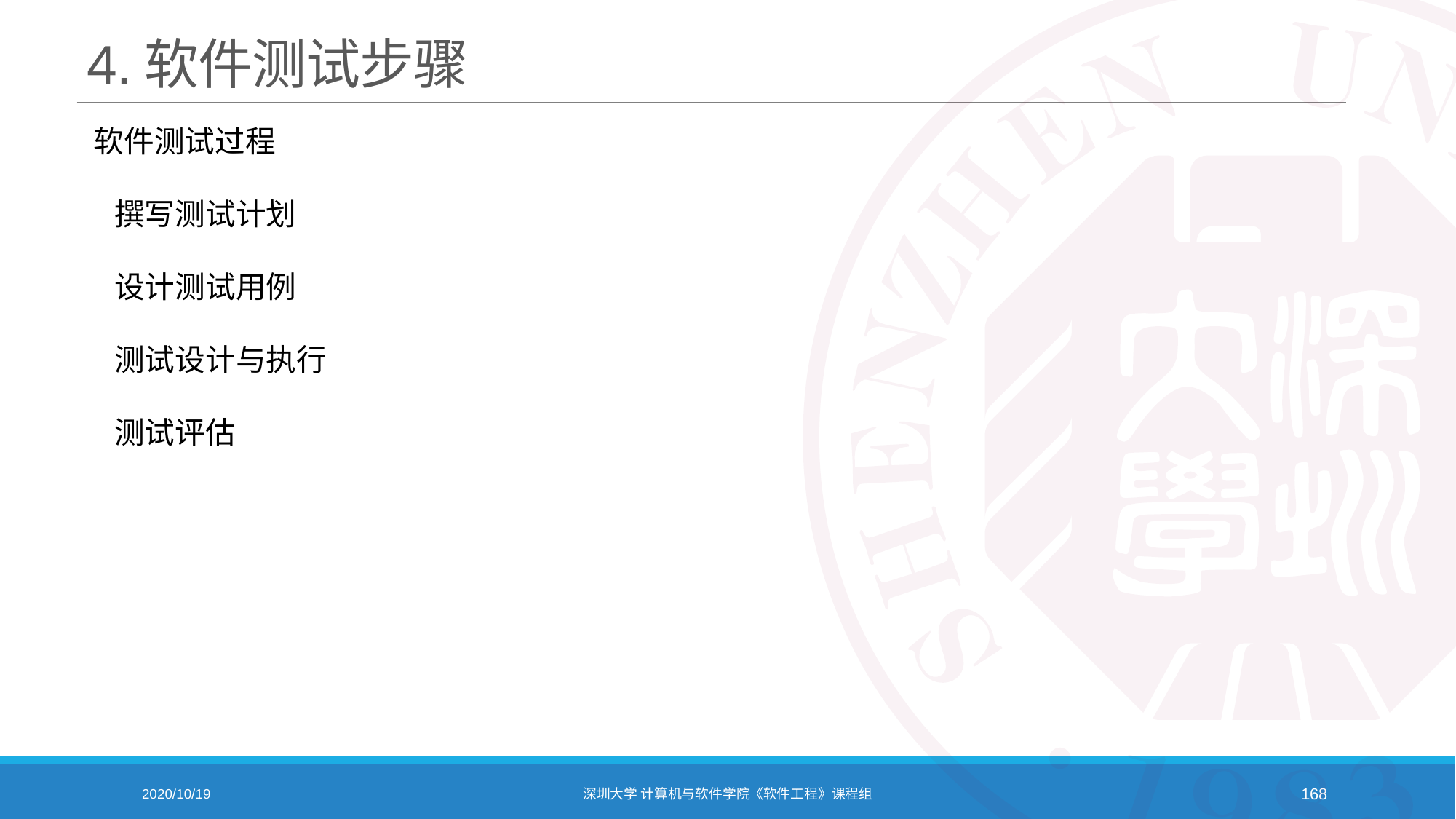

# 4.软件测试步骤
软件测试过程

  撰写测试计划

  设计测试用例

  测试设计与执行

  测试评估
2020/10/19
深圳大学 计算机与软件学院《软件工程》课程组
168